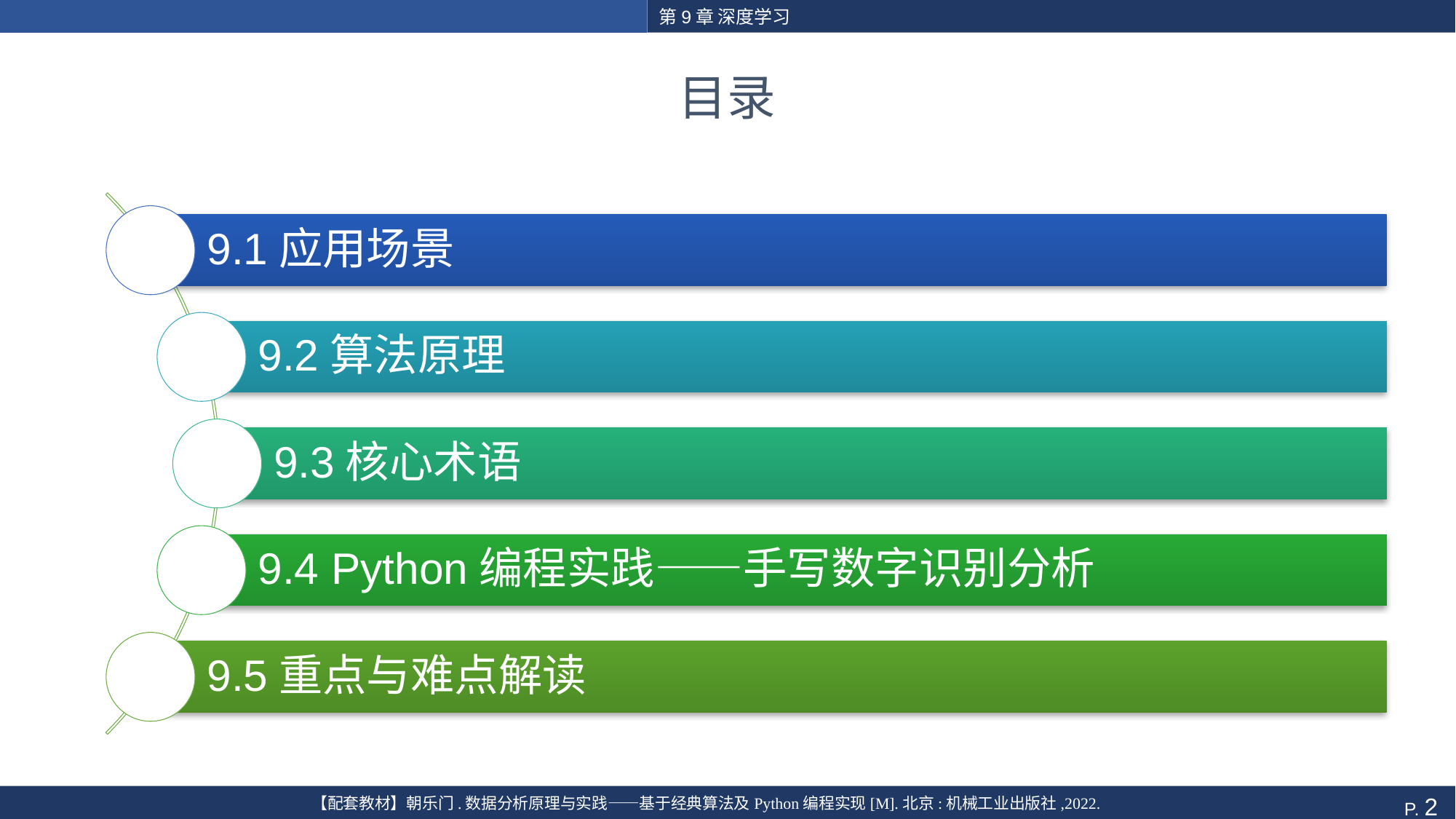

第9章 深度学习
# 目录
9.1应用场景
9.2算法原理
9.3核心术语
9.4 Python编程实践——手写数字识别分析
9.5重点与难点解读